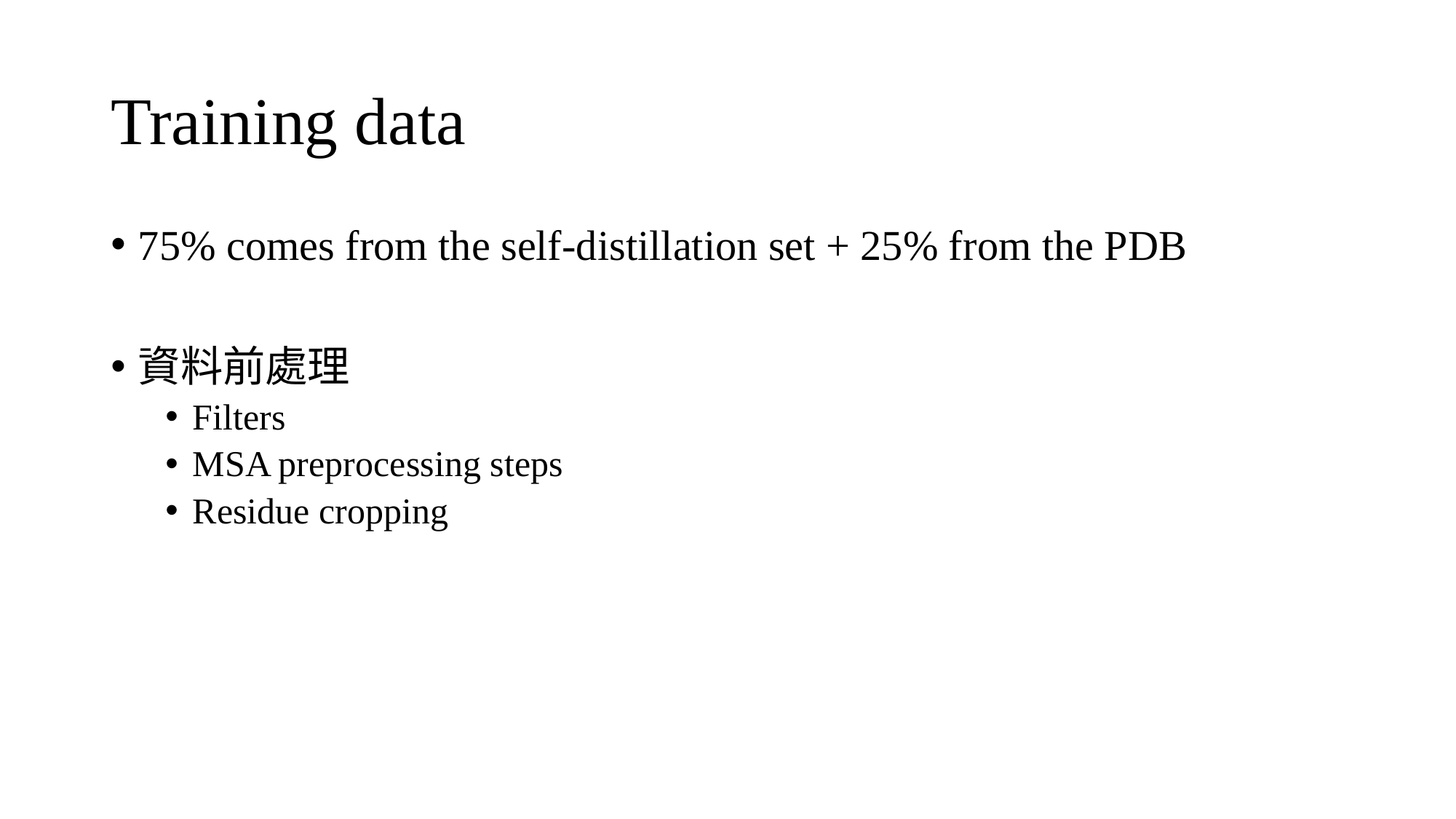

# Training data
75% comes from the self-distillation set + 25% from the PDB

資料前處理
Filters
MSA preprocessing steps
Residue cropping